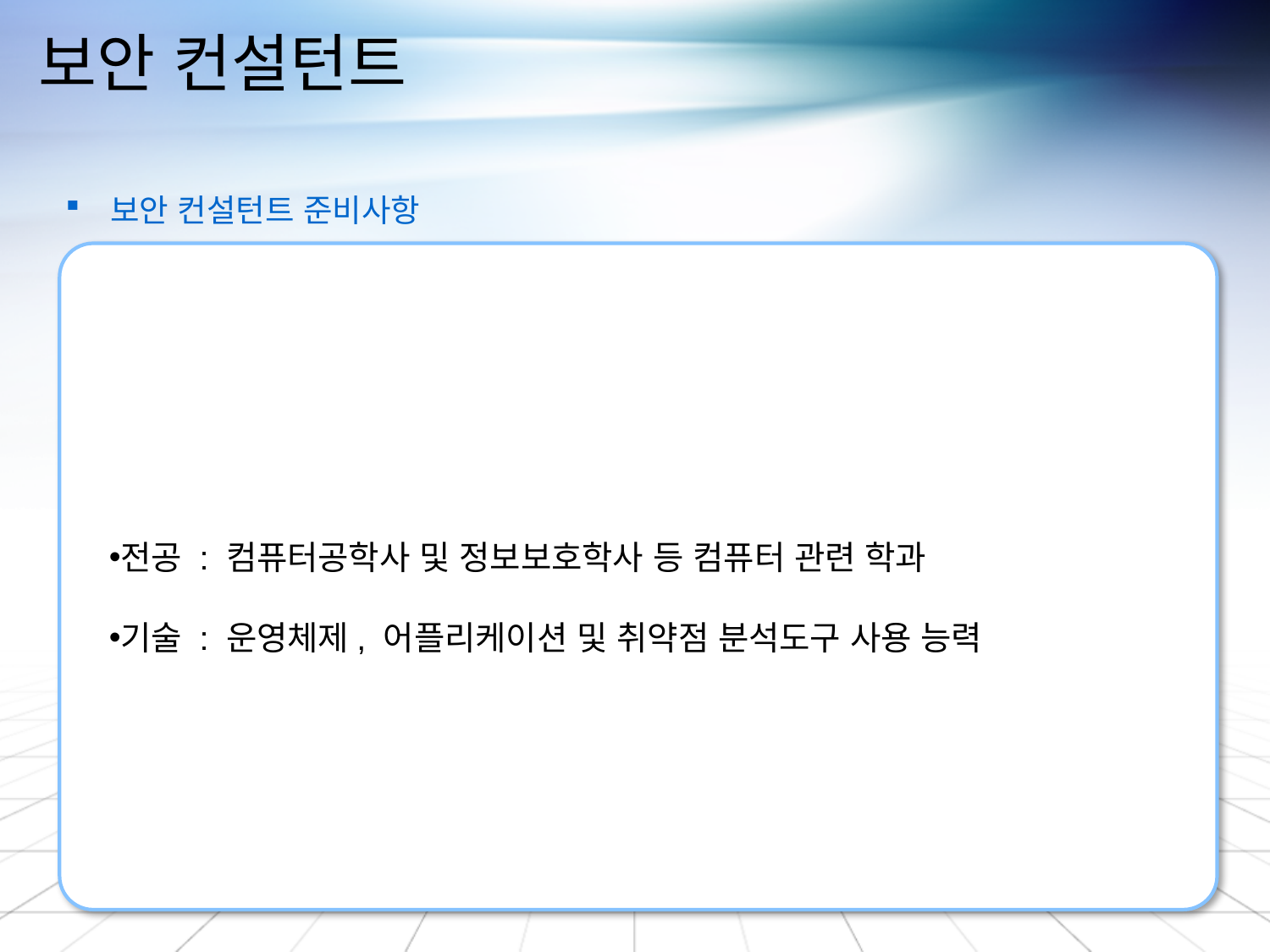

# 보안 컨설턴트
 보안 컨설턴트 준비사항

전공 : 컴퓨터공학사 및 정보보호학사 등 컴퓨터 관련 학과
기술 : 운영체제, 어플리케이션 및 취약점 분석도구 사용 능력